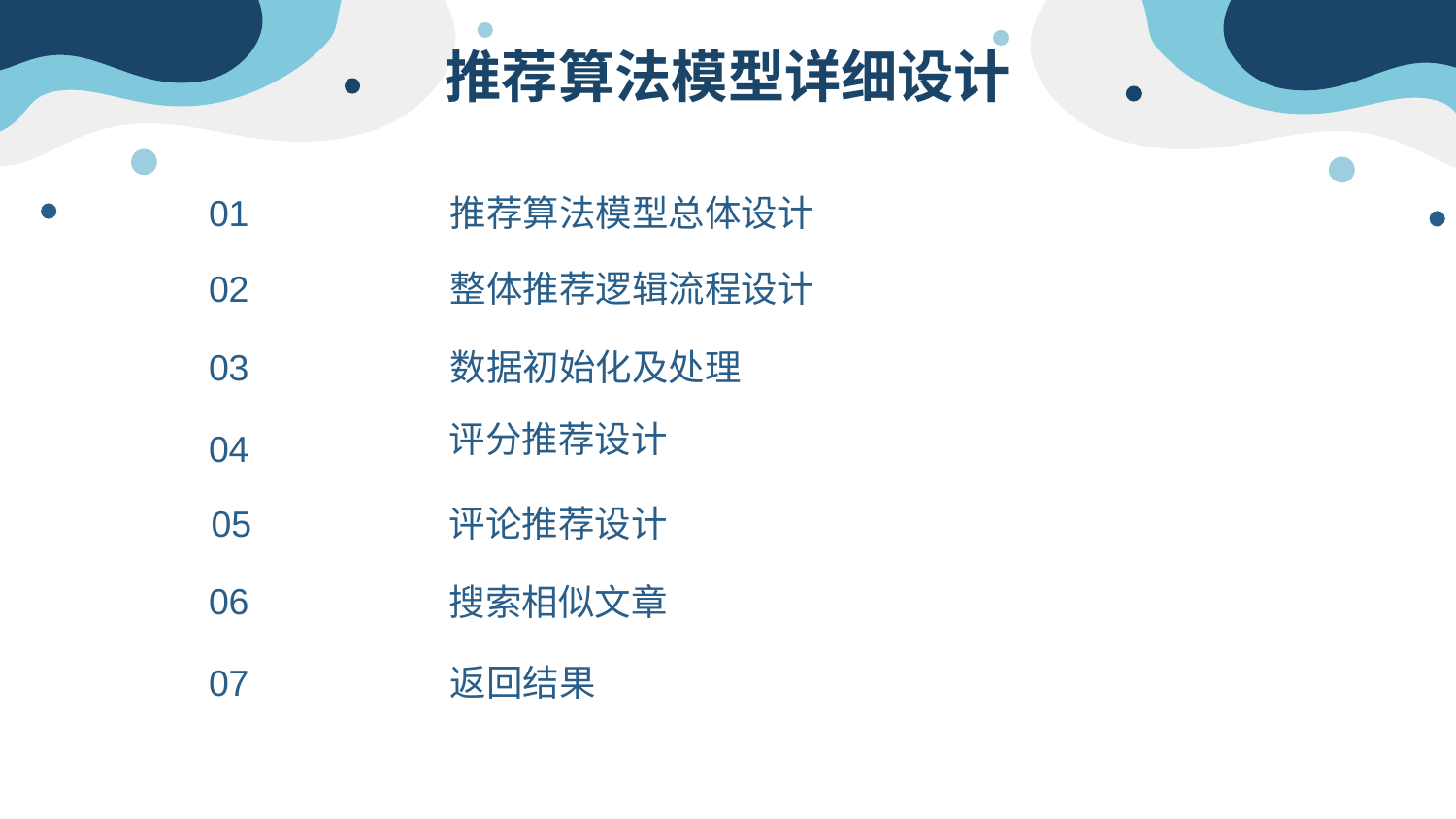

# 推荐算法模型详细设计
01
推荐算法模型总体设计
02
整体推荐逻辑流程设计
03
数据初始化及处理
评分推荐设计
04
05
评论推荐设计
06
搜索相似文章
07
返回结果